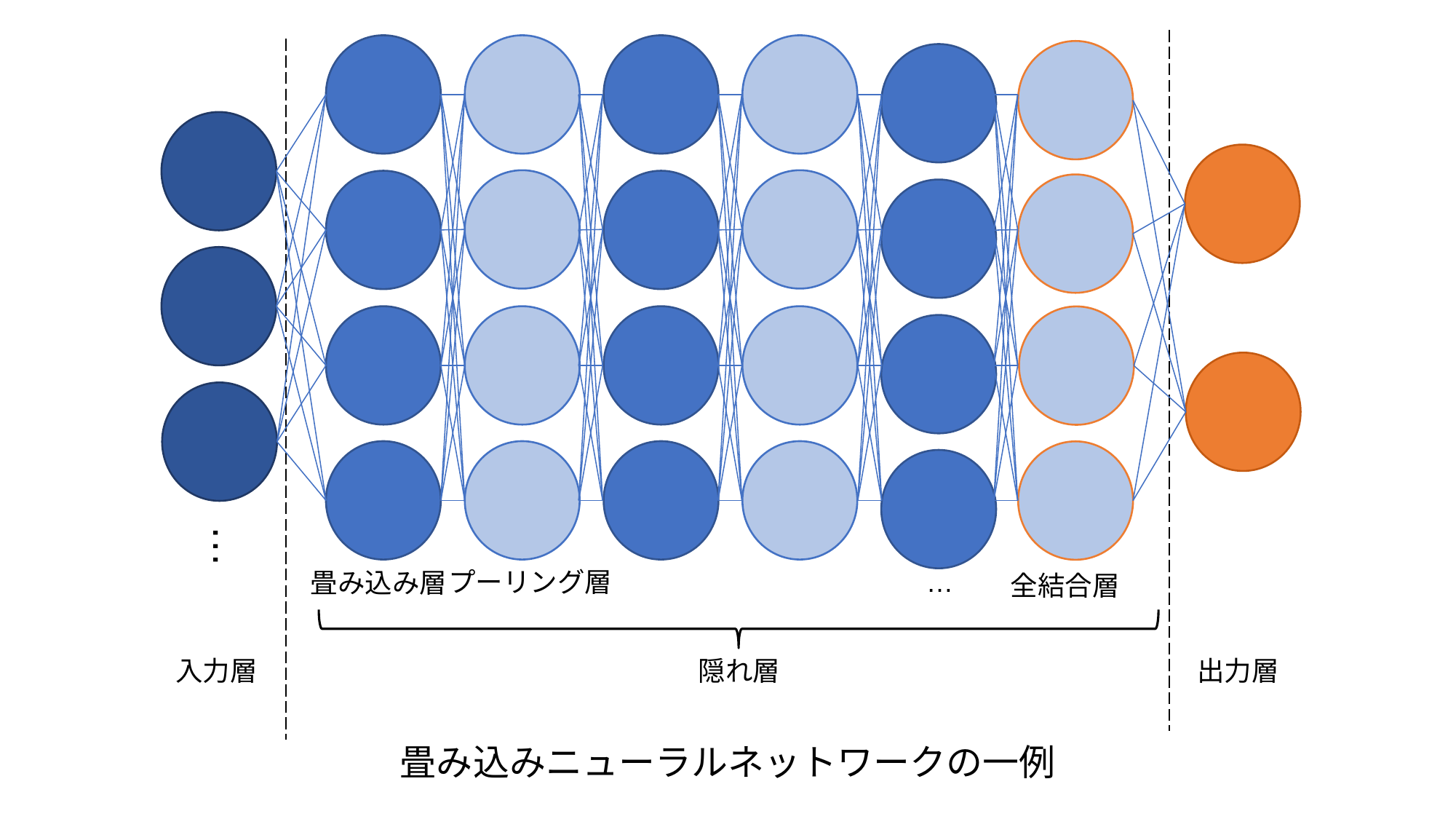

…

…
プーリング層
畳み込み層
入力層
出力層
隠れ層
全結合層
畳み込みニューラルネットワークの一例